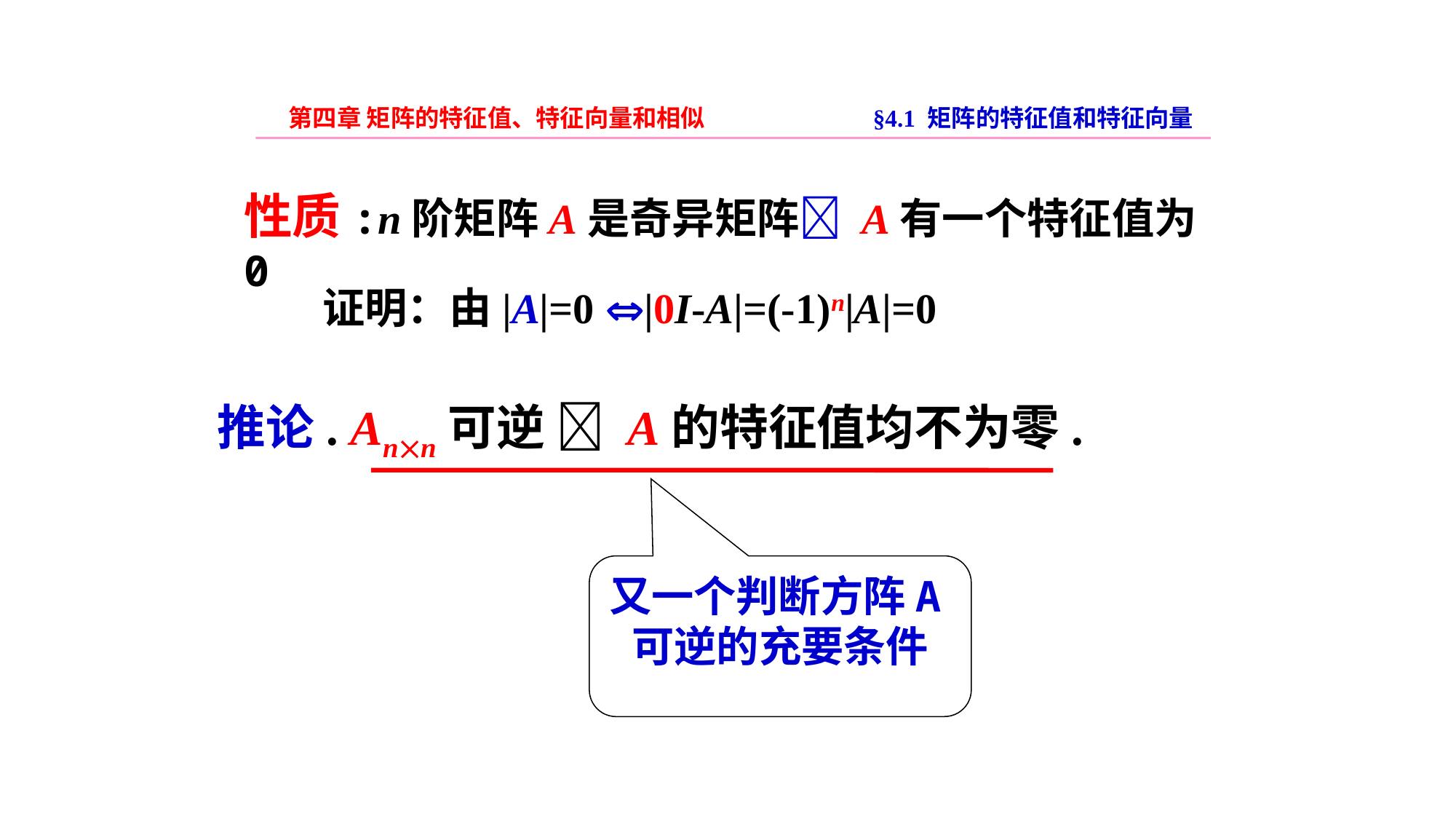

第四章 矩阵的特征值、特征向量和相似
§4.1 矩阵的特征值和特征向量

性质:n阶矩阵A是奇异矩阵⇔ A有一个特征值为0
证明：由|A|=0 ⇔|0I-A|=(-1)n|A|=0
推论. An×n可逆 ⇔ A的特征值均不为零.

又一个判断方阵A可逆的充要条件
45